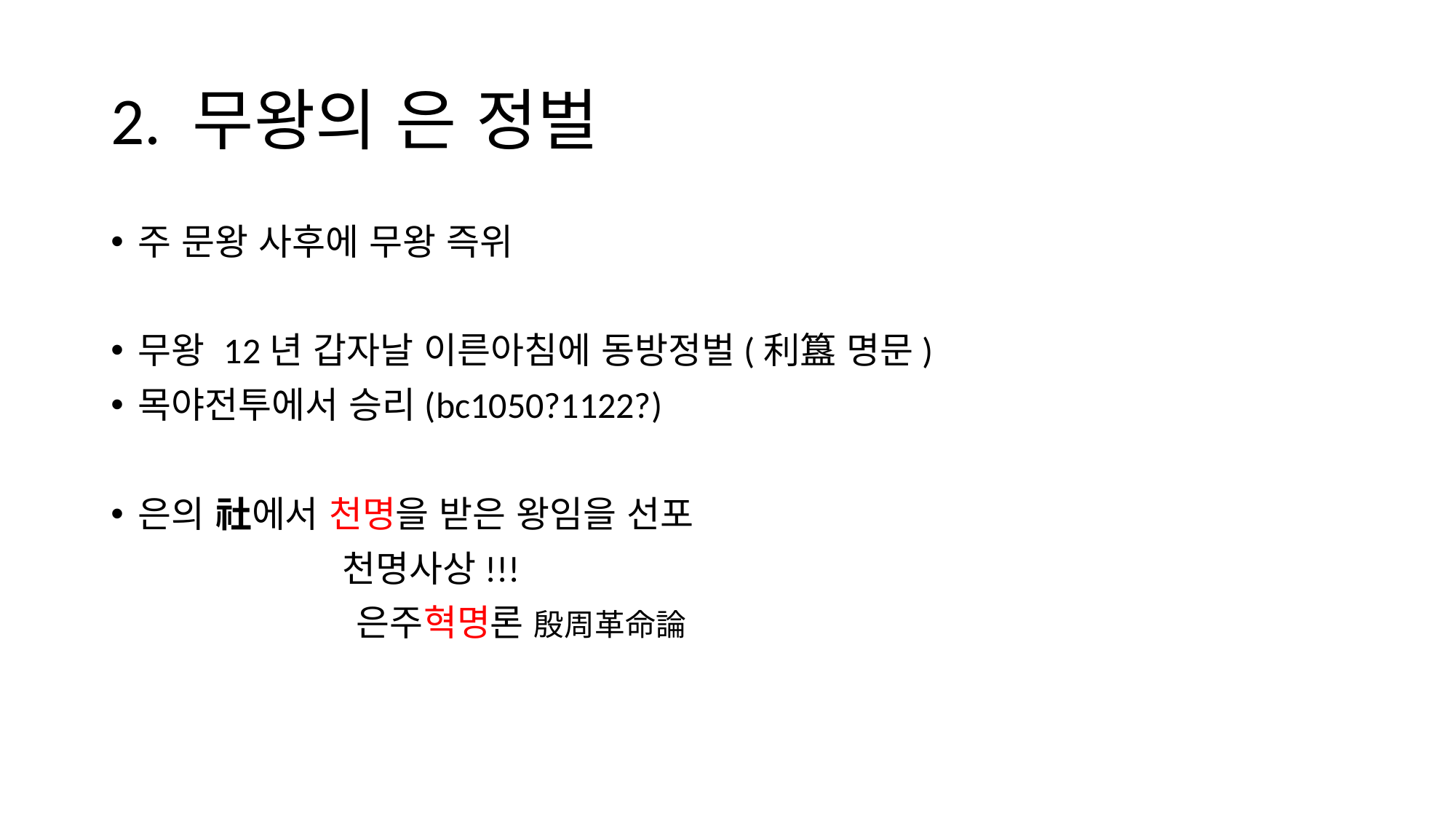

# 2. 무왕의 은 정벌
주 문왕 사후에 무왕 즉위

무왕 12년 갑자날 이른아침에 동방정벌(利簋 명문)
목야전투에서 승리(bc1050?1122?)

은의 社에서 천명을 받은 왕임을 선포
		천명사상!!!
			은주혁명론 殷周革命論